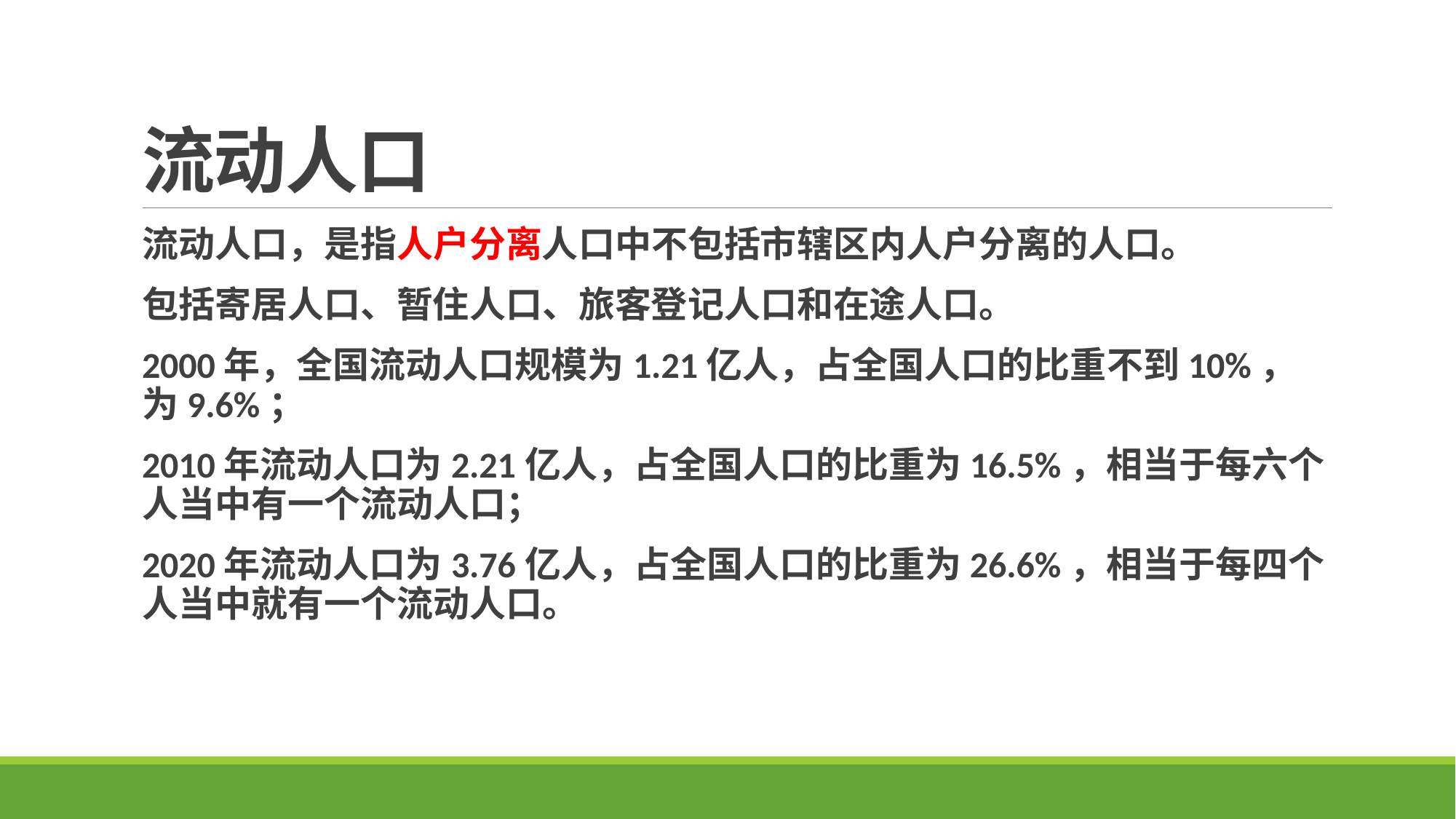

# 流动人口
流动人口，是指人户分离人口中不包括市辖区内人户分离的人口。
包括寄居人口、暂住人口、旅客登记人口和在途人口。
2000年，全国流动人口规模为1.21亿人，占全国人口的比重不到10%，为9.6%；
2010年流动人口为2.21亿人，占全国人口的比重为16.5%，相当于每六个人当中有一个流动人口；
2020年流动人口为3.76亿人，占全国人口的比重为26.6%，相当于每四个人当中就有一个流动人口。